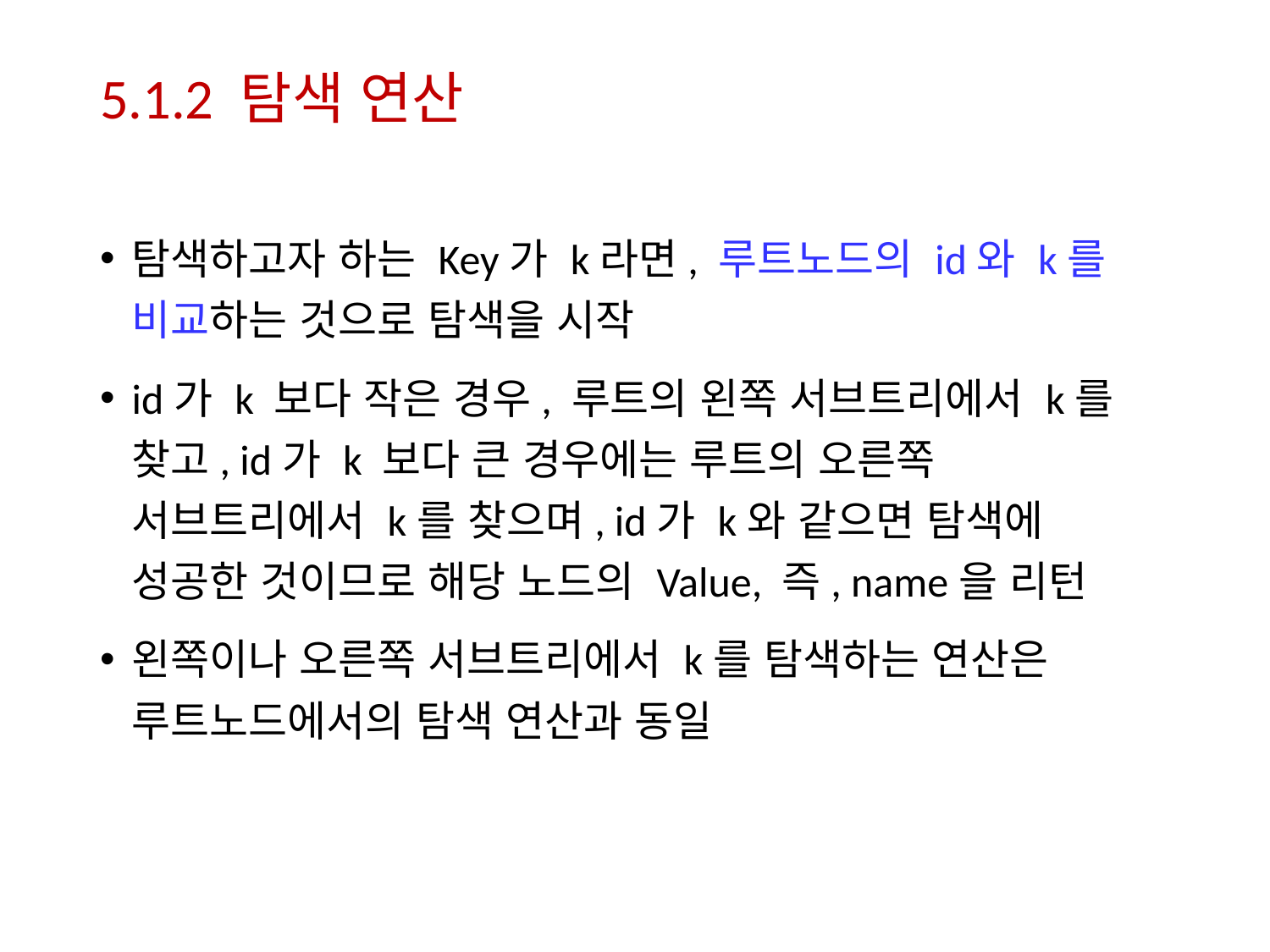

# 5.1.2 탐색 연산
탐색하고자 하는 Key가 k라면, 루트노드의 id와 k를 비교하는 것으로 탐색을 시작
id가 k 보다 작은 경우, 루트의 왼쪽 서브트리에서 k를 찾고, id가 k 보다 큰 경우에는 루트의 오른쪽 서브트리에서 k를 찾으며, id가 k와 같으면 탐색에 성공한 것이므로 해당 노드의 Value, 즉, name을 리턴
왼쪽이나 오른쪽 서브트리에서 k를 탐색하는 연산은 루트노드에서의 탐색 연산과 동일